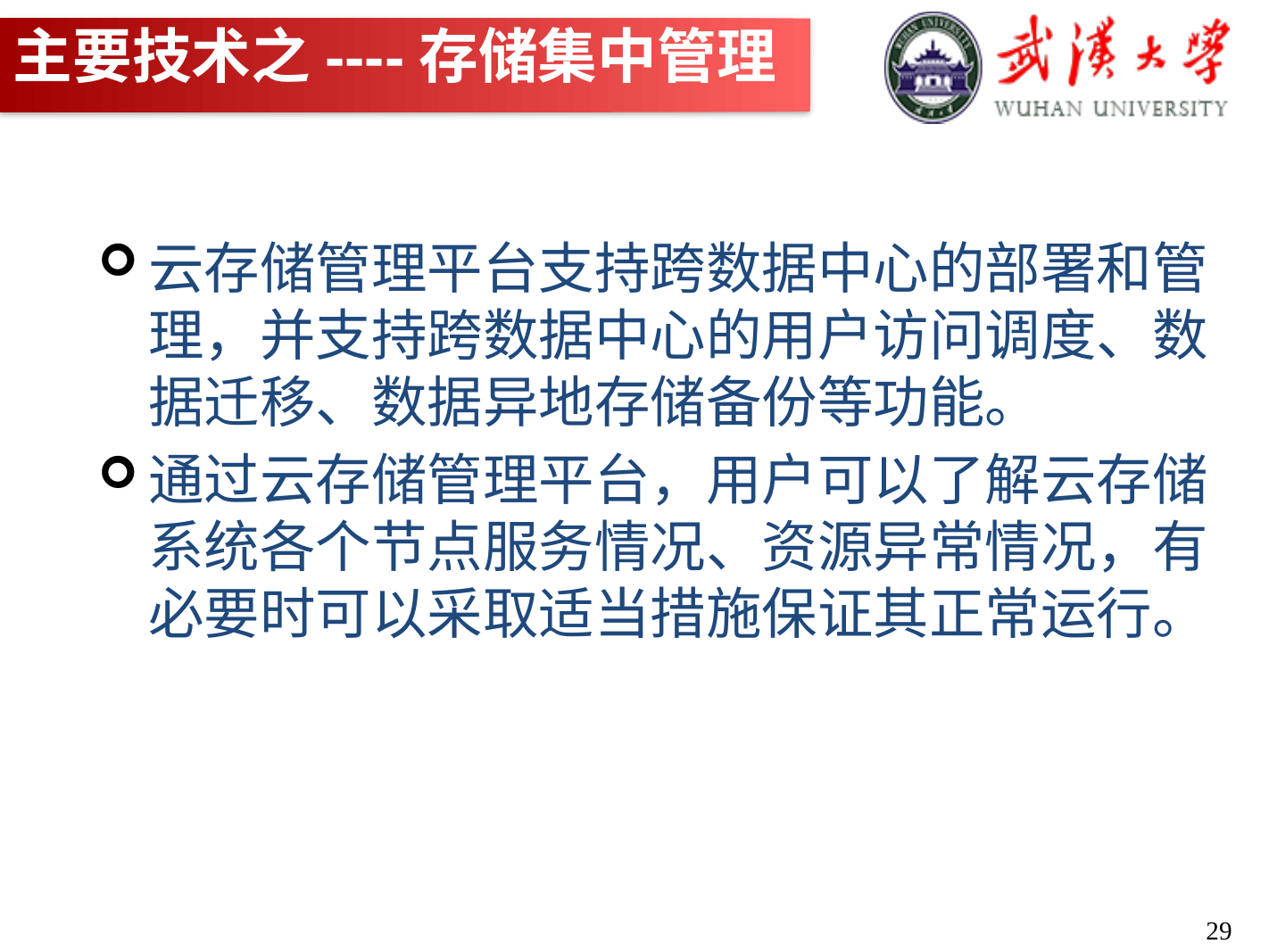

# 主要技术之----存储集中管理
云存储管理平台支持跨数据中心的部署和管理，并支持跨数据中心的用户访问调度、数据迁移、数据异地存储备份等功能。
通过云存储管理平台，用户可以了解云存储系统各个节点服务情况、资源异常情况，有必要时可以采取适当措施保证其正常运行。